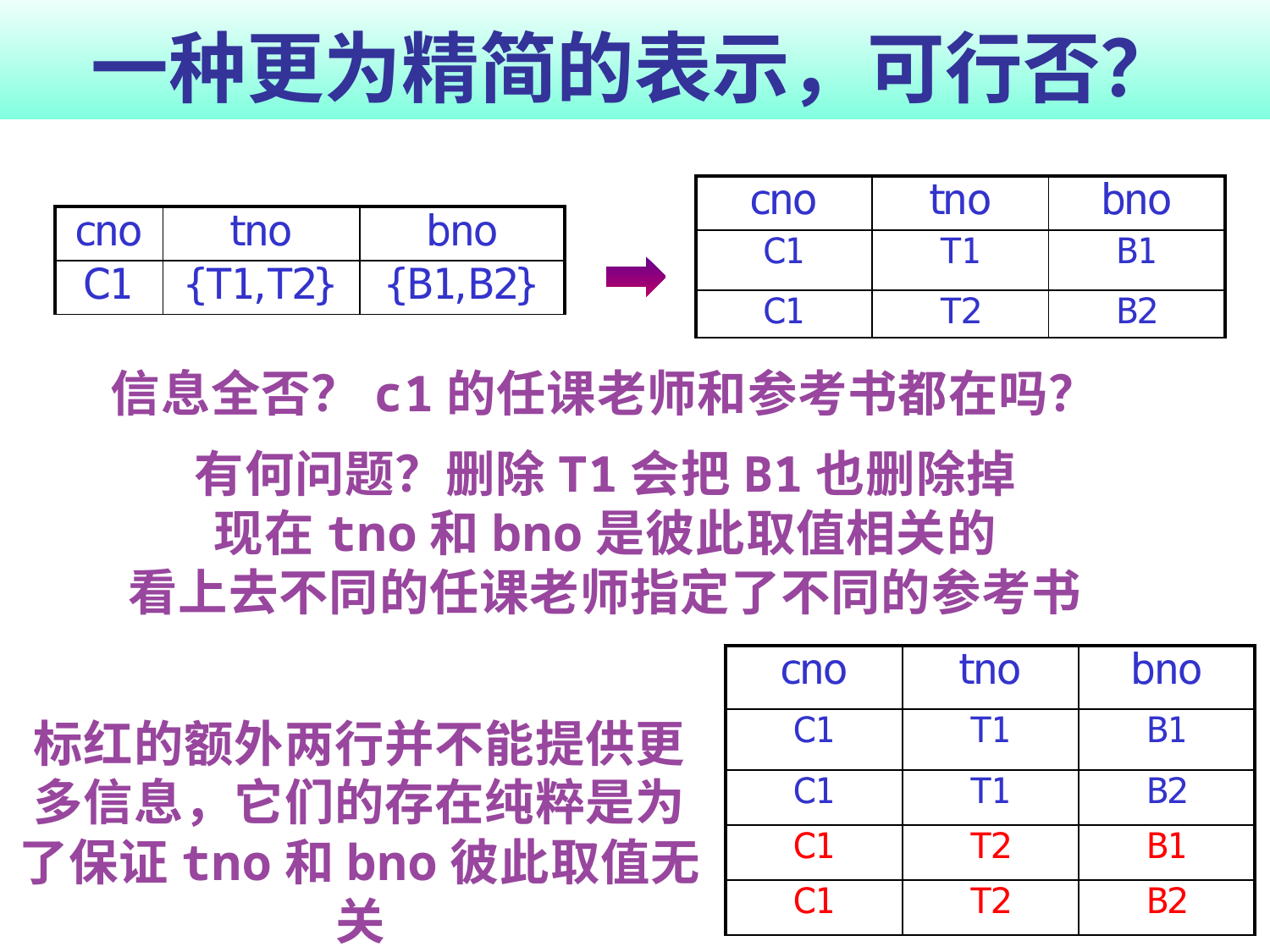

# 一种更为精简的表示，可行否？
| cno | tno | bno |
| --- | --- | --- |
| C1 | T1 | B1 |
| C1 | T2 | B2 |
| cno | tno | bno |
| --- | --- | --- |
| C1 | {T1,T2} | {B1,B2} |

信息全否？c1的任课老师和参考书都在吗？
有何问题？删除T1会把B1也删除掉
现在tno和bno是彼此取值相关的
看上去不同的任课老师指定了不同的参考书
| cno | tno | bno |
| --- | --- | --- |
| C1 | T1 | B1 |
| C1 | T1 | B2 |
| C1 | T2 | B1 |
| C1 | T2 | B2 |
标红的额外两行并不能提供更多信息，它们的存在纯粹是为了保证tno和bno彼此取值无关